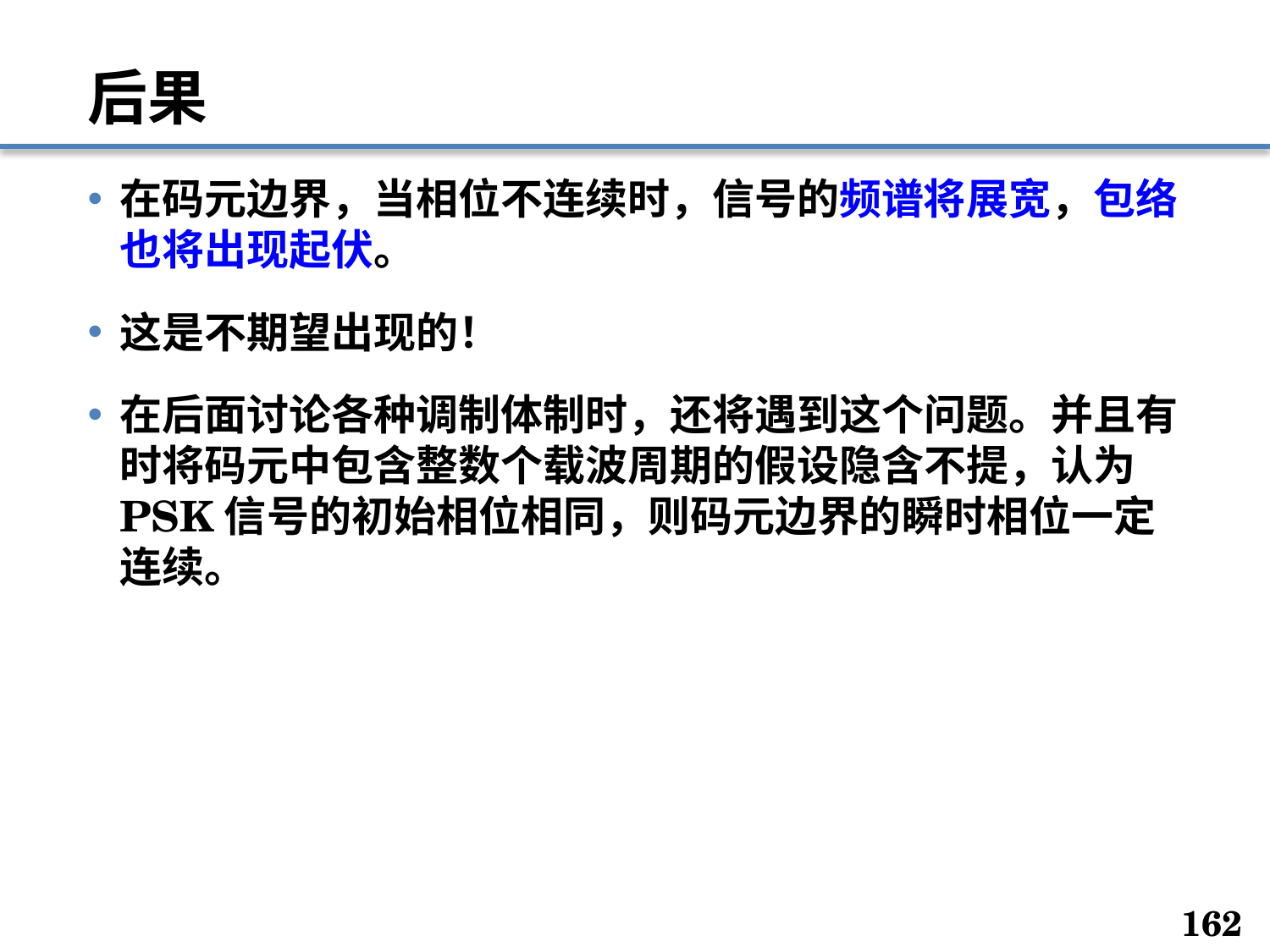

# 后果
在码元边界，当相位不连续时，信号的频谱将展宽，包络也将出现起伏。
这是不期望出现的！
在后面讨论各种调制体制时，还将遇到这个问题。并且有时将码元中包含整数个载波周期的假设隐含不提，认为PSK信号的初始相位相同，则码元边界的瞬时相位一定连续。
162